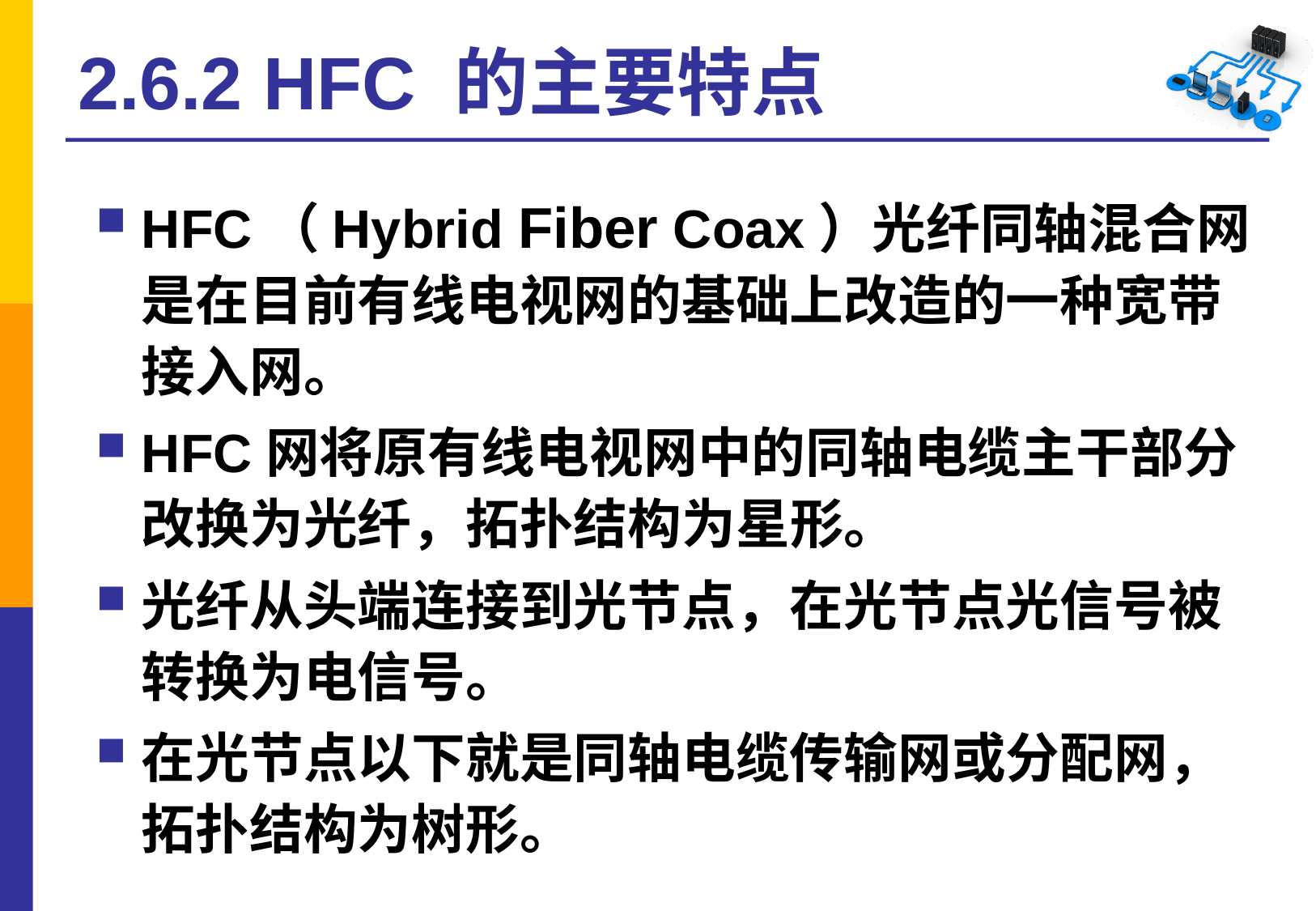

# 2.6.2 HFC 的主要特点
HFC（Hybrid Fiber Coax）光纤同轴混合网是在目前有线电视网的基础上改造的一种宽带接入网。
HFC网将原有线电视网中的同轴电缆主干部分改换为光纤，拓扑结构为星形。
光纤从头端连接到光节点，在光节点光信号被转换为电信号。
在光节点以下就是同轴电缆传输网或分配网，拓扑结构为树形。